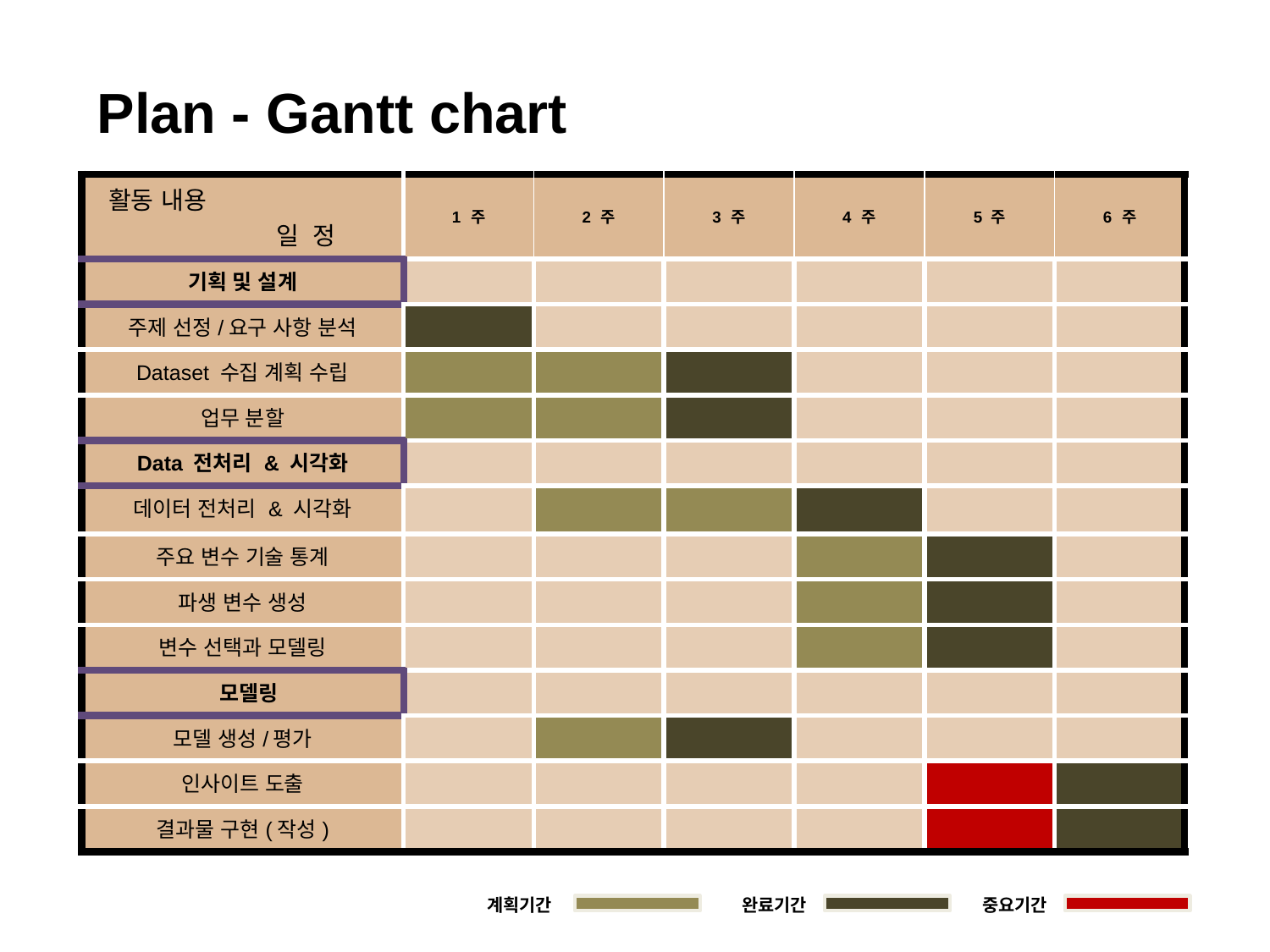

Plan - Gantt chart
| 활동 내용 일 정 | 1 주 | 2 주 | 3 주 | 4 주 | 5 주 | 6 주 |
| --- | --- | --- | --- | --- | --- | --- |
| 기획 및 설계 |  |  |  |  |  |  |
| 주제 선정/요구 사항 분석 |  |  |  |  |  |  |
| Dataset 수집 계획 수립 |  |  |  |  |  |  |
| 업무 분할 |  |  |  |  |  |  |
| Data 전처리 & 시각화 |  |  |  |  |  |  |
| 데이터 전처리 & 시각화 |  |  |  |  |  |  |
| 주요 변수 기술 통계 |  |  |  |  |  |  |
| 파생 변수 생성 |  |  |  |  |  |  |
| 변수 선택과 모델링 |  |  |  |  |  |  |
| 모델링 |  |  |  |  |  |  |
| 모델 생성/평가 |  |  |  |  |  |  |
| 인사이트 도출 |  |  |  |  |  |  |
| 결과물 구현(작성) |  |  |  |  |  |  |
계획기간
완료기간
중요기간